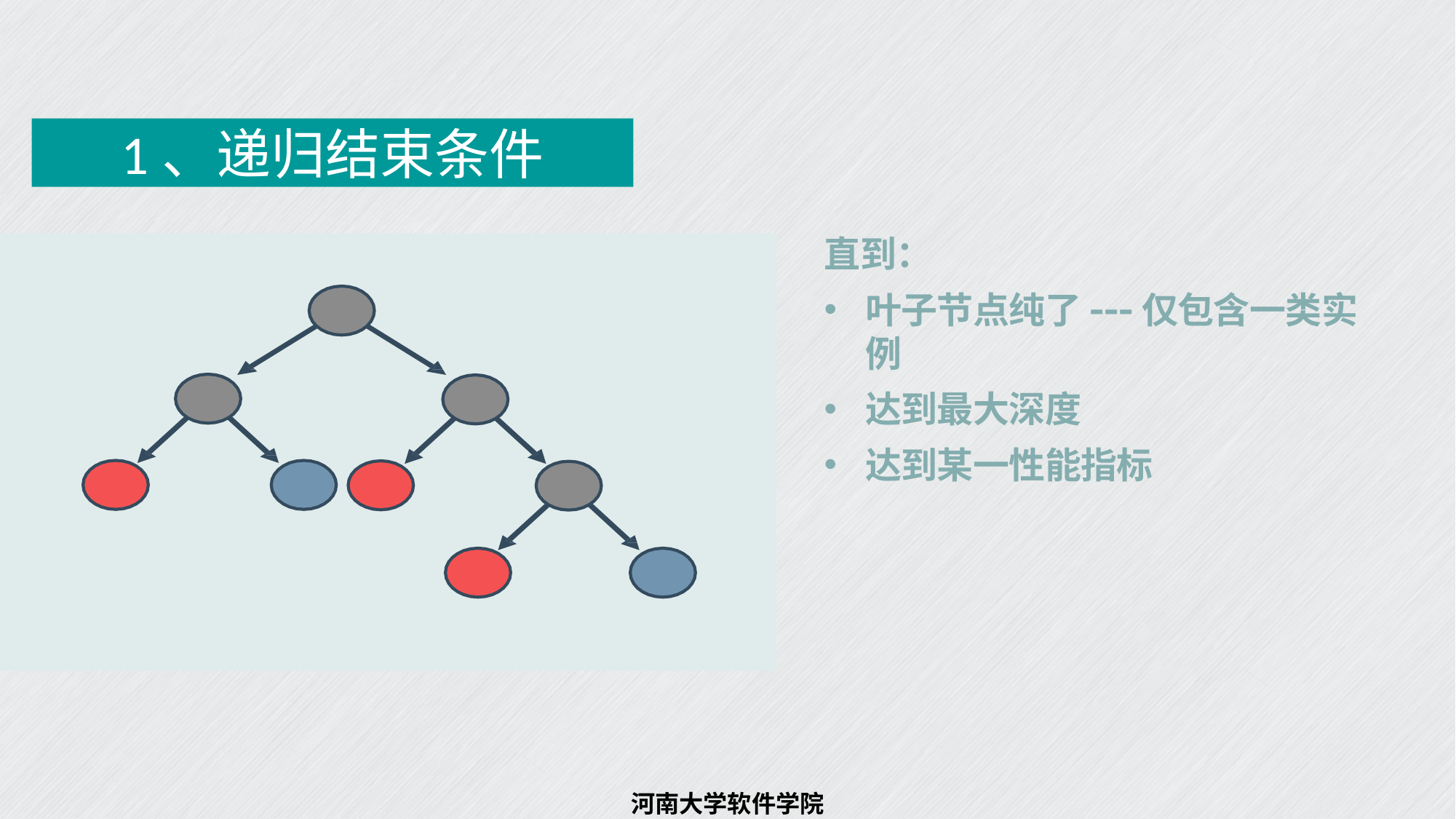

# CART算法关键问题
1、递归结束条件
直到：
叶子节点纯了---仅包含一类实例
达到最大深度
达到某一性能指标